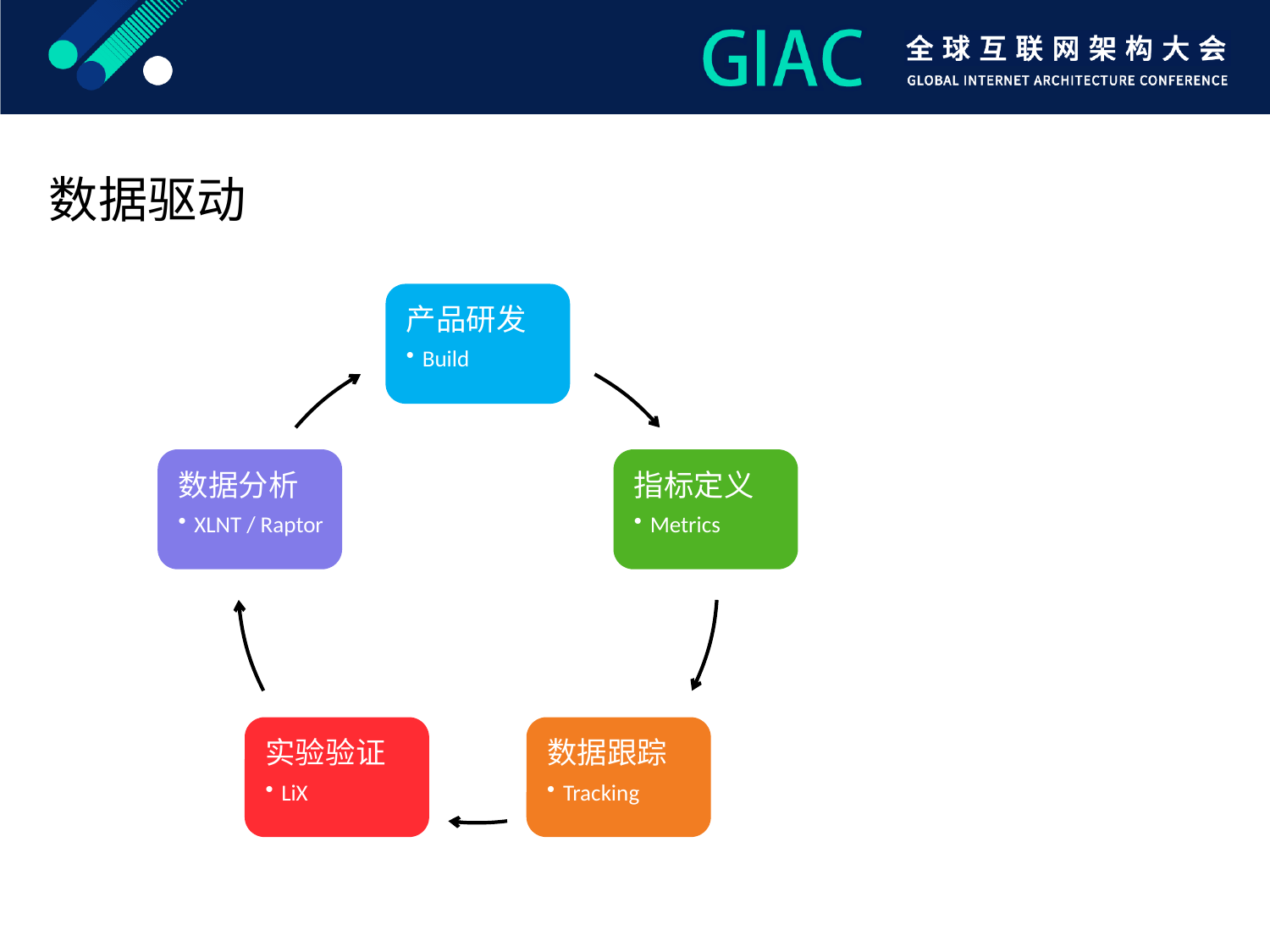

数据驱动
产品研发
Build
指标定义
Metrics
数据跟踪
Tracking
实验验证
LiX
数据分析
XLNT / Raptor